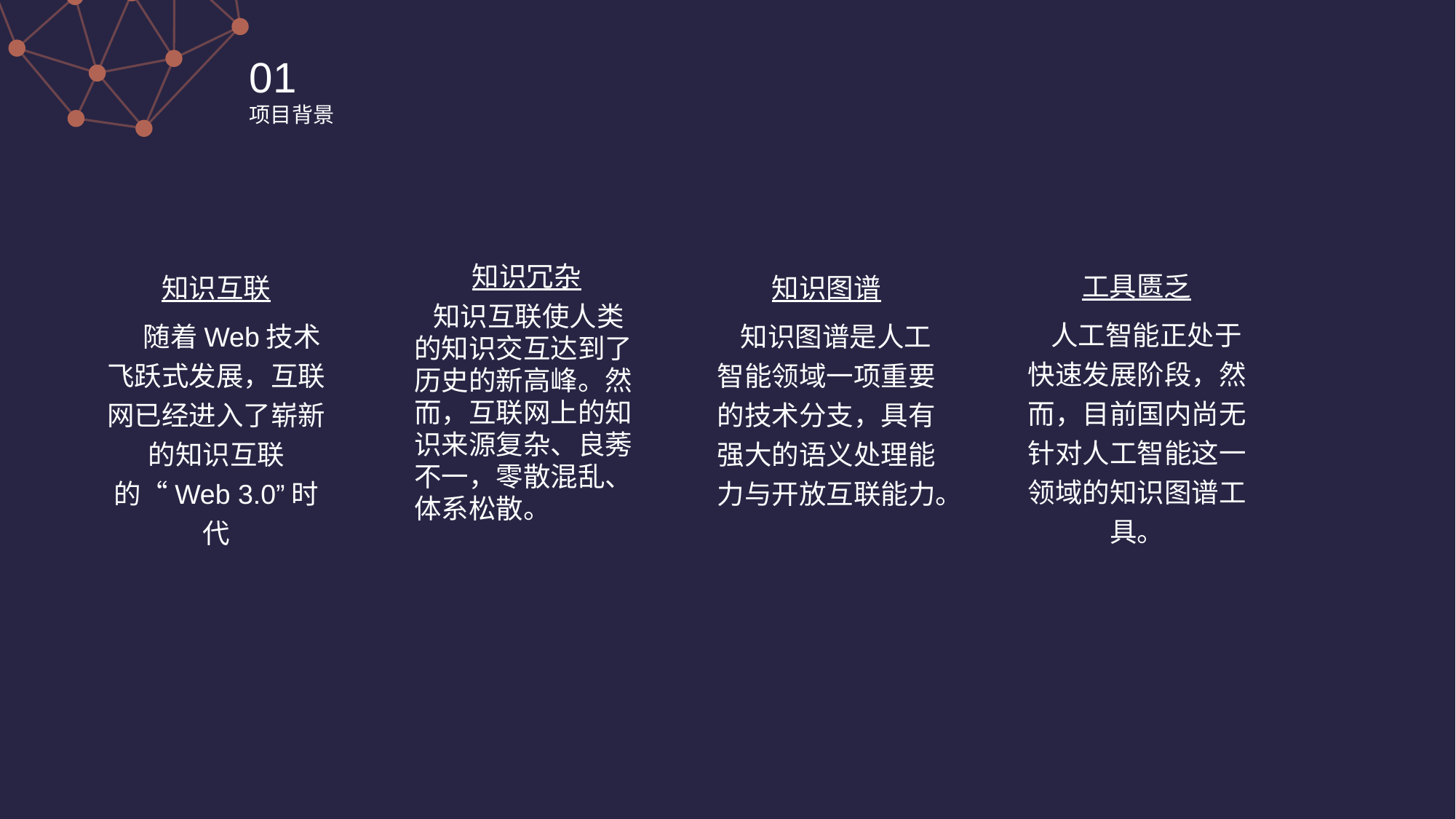

01
项目背景
知识冗杂
  知识互联使人类的知识交互达到了历史的新高峰。然而，互联网上的知识来源复杂、良莠不一，零散混乱、体系松散。
工具匮乏
  人工智能正处于快速发展阶段，然而，目前国内尚无针对人工智能这一领域的知识图谱工具。
知识互联
    随着Web技术飞跃式发展，互联网已经进入了崭新的知识互联的“Web 3.0”时代

知识图谱
  知识图谱是人工智能领域一项重要的技术分支，具有强大的语义处理能力与开放互联能力。